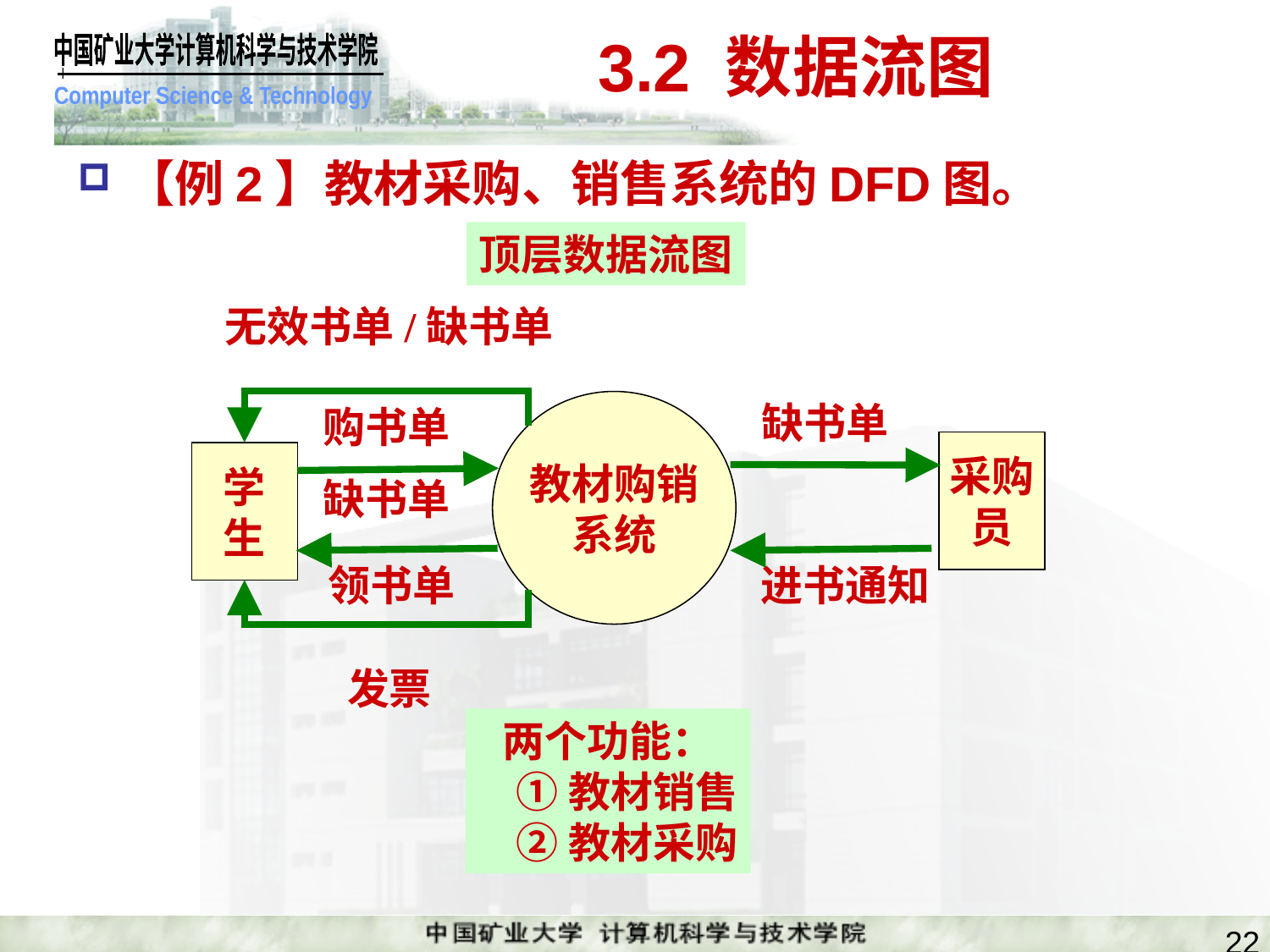

# 3.2 数据流图
【例2】教材采购、销售系统的DFD图。
顶层数据流图
无效书单/缺书单
缺书单
教材购销
系统
购书单
缺书单
采购
员
学
生
领书单
进书通知
发票
两个功能：
    ①教材销售
    ②教材采购
22